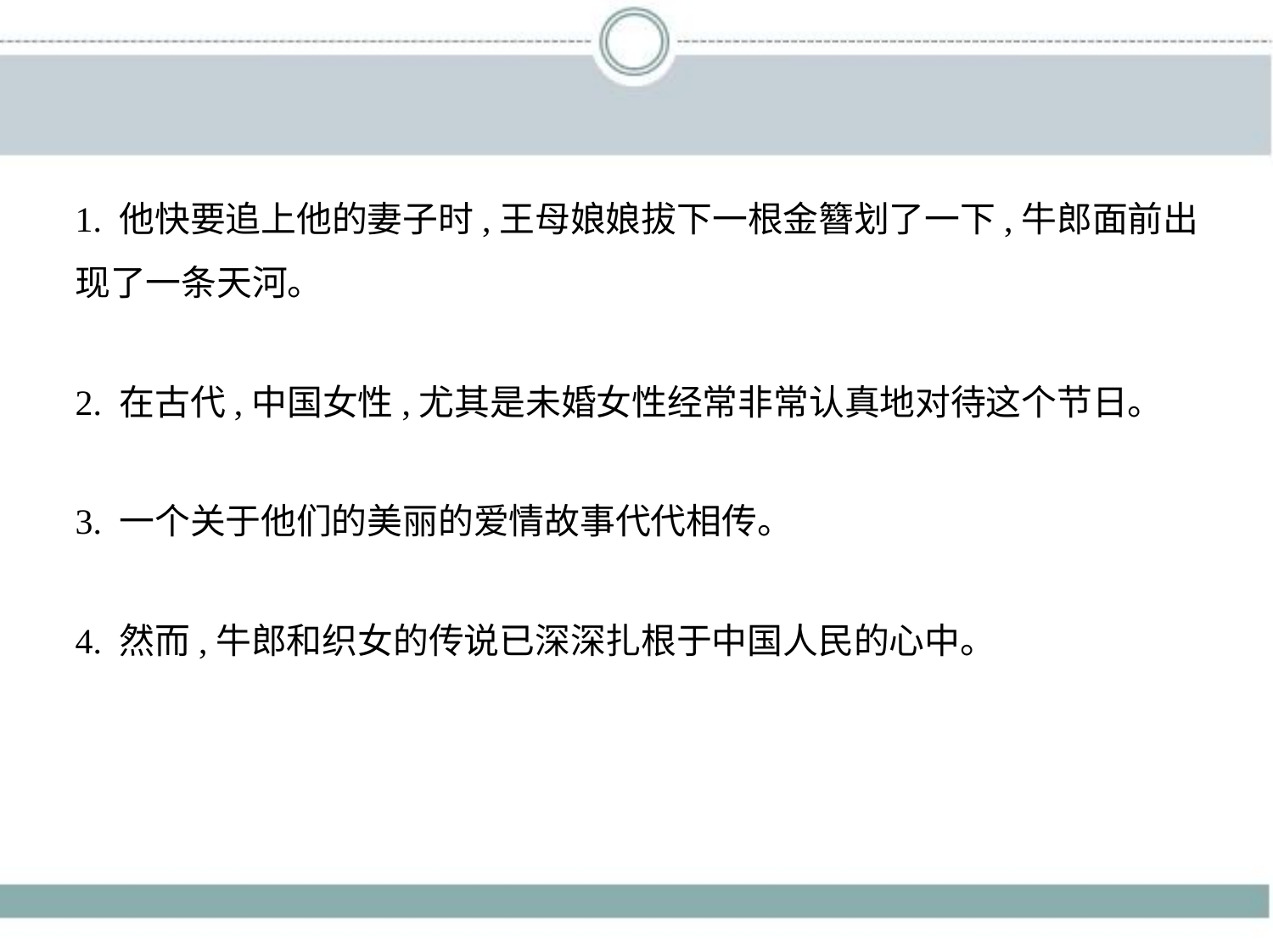

1. 他快要追上他的妻子时,王母娘娘拔下一根金簪划了一下,牛郎面前出
现了一条天河。
2. 在古代,中国女性,尤其是未婚女性经常非常认真地对待这个节日。
3. 一个关于他们的美丽的爱情故事代代相传。
4. 然而,牛郎和织女的传说已深深扎根于中国人民的心中。